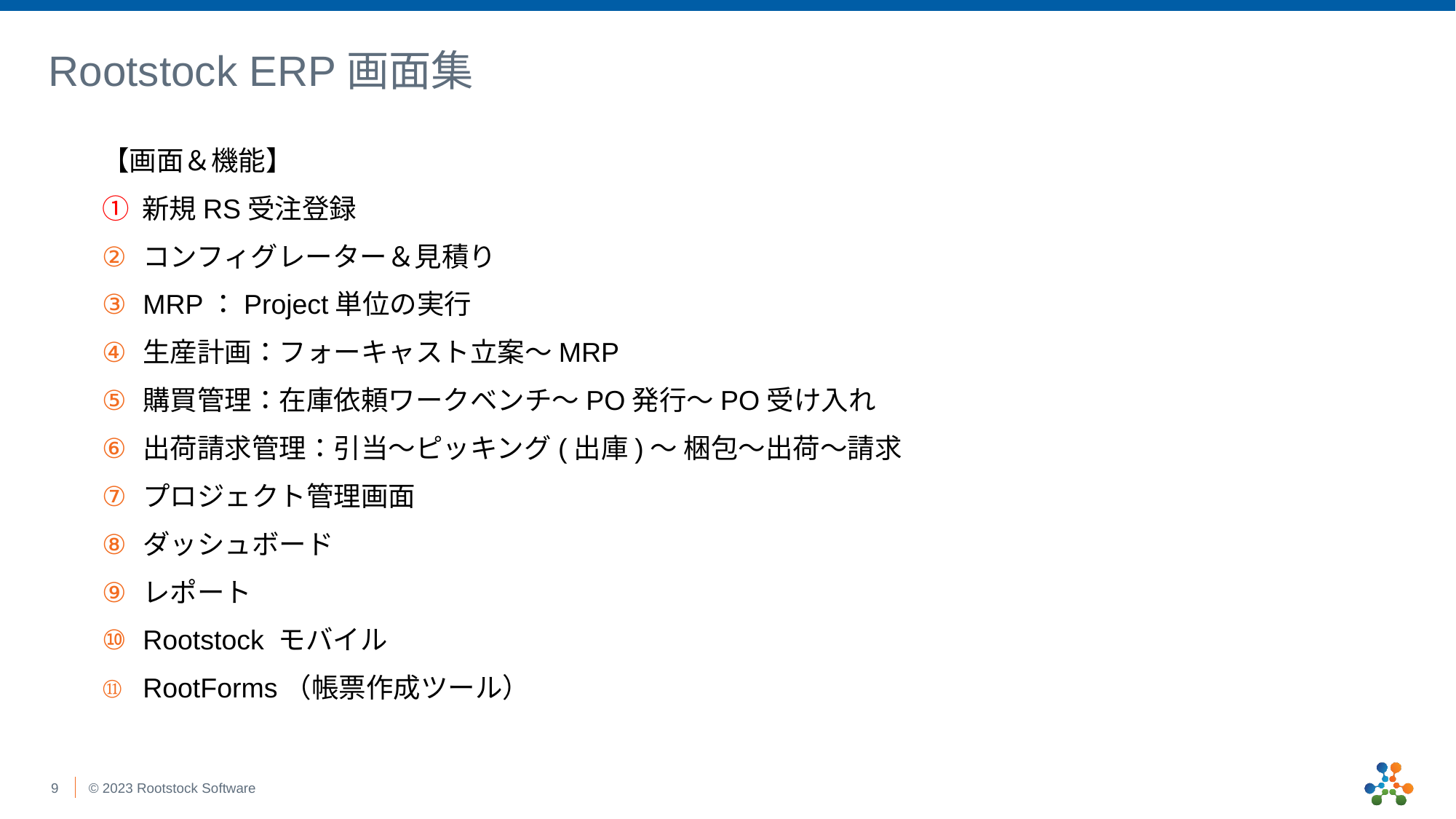

# Rootstock ERP画面集
【画面＆機能】
① 新規RS受注登録
コンフィグレーター＆見積り
MRP：Project単位の実行
生産計画：フォーキャスト立案～MRP
購買管理：在庫依頼ワークベンチ～PO発行～PO受け入れ
出荷請求管理：引当～ピッキング(出庫)～ 梱包～出荷～請求
プロジェクト管理画面
ダッシュボード
レポート
Rootstock モバイル
RootForms（帳票作成ツール）